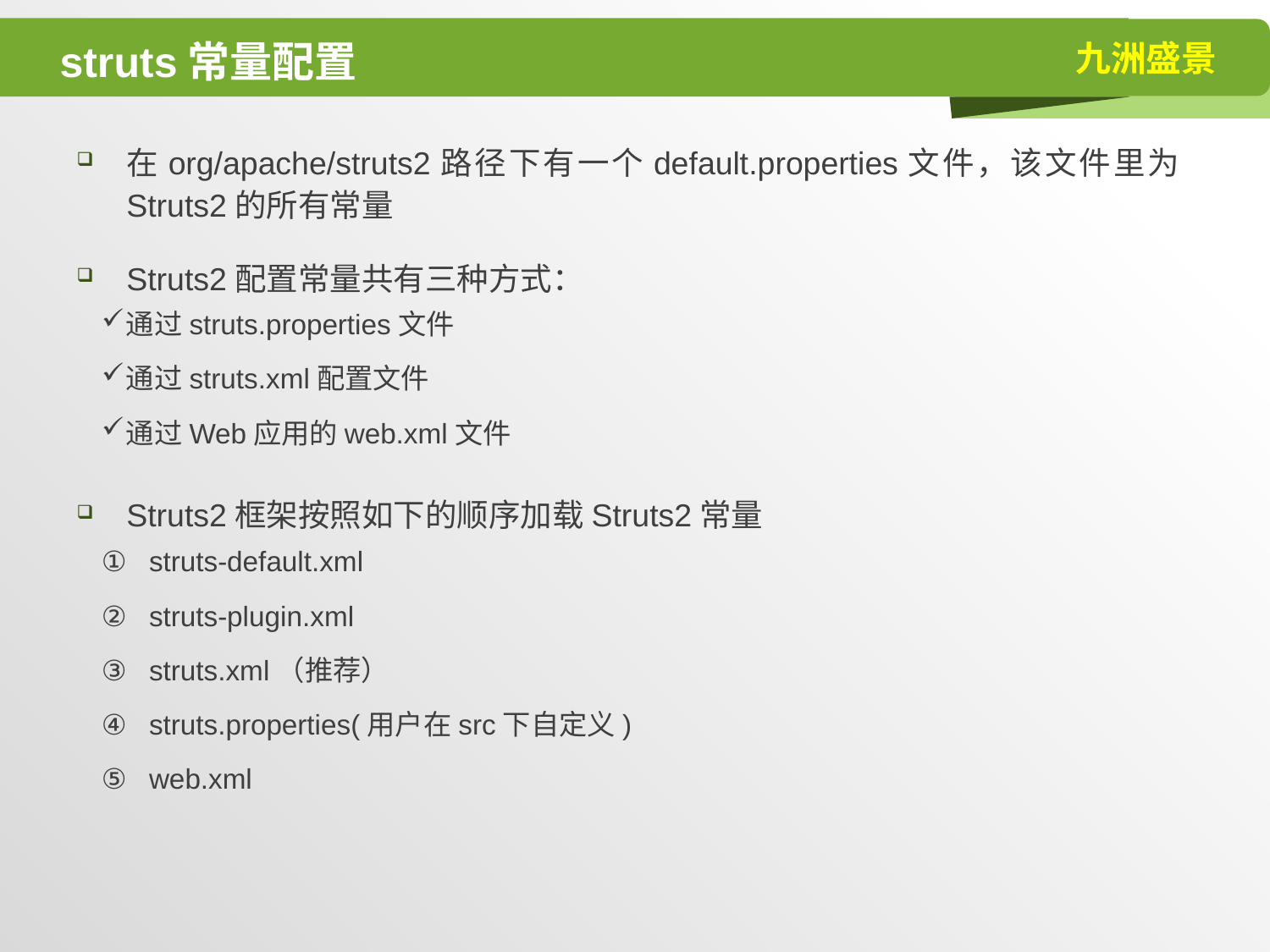

# struts常量配置
在org/apache/struts2路径下有一个default.properties文件，该文件里为Struts2的所有常量
Struts2配置常量共有三种方式：
通过struts.properties文件
通过struts.xml配置文件
通过Web应用的web.xml文件
Struts2框架按照如下的顺序加载Struts2常量
struts-default.xml
struts-plugin.xml
struts.xml（推荐）
struts.properties(用户在src下自定义)
web.xml